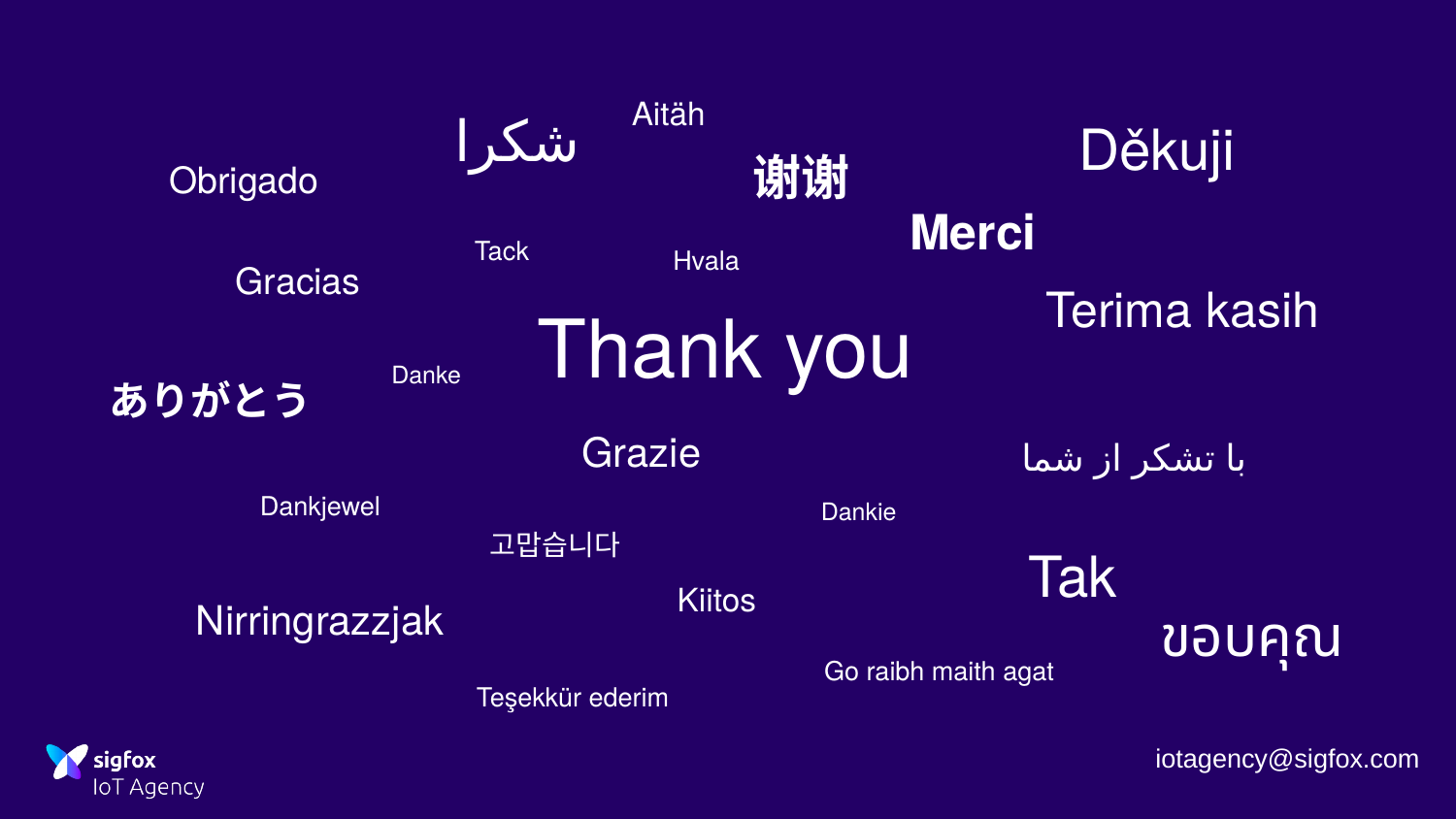

Aitäh
شكرا
Děkuji
谢谢
Obrigado
Merci
Tack
Hvala
Gracias
Terima kasih
Thank you
Danke
ありがとう
Grazie
با تشکر از شما
Dankjewel
Dankie
고맙습니다
Tak
Kiitos
Nirringrazzjak
ขอบคุณ
Go raibh maith agat
Teşekkür ederim
iotagency@sigfox.com